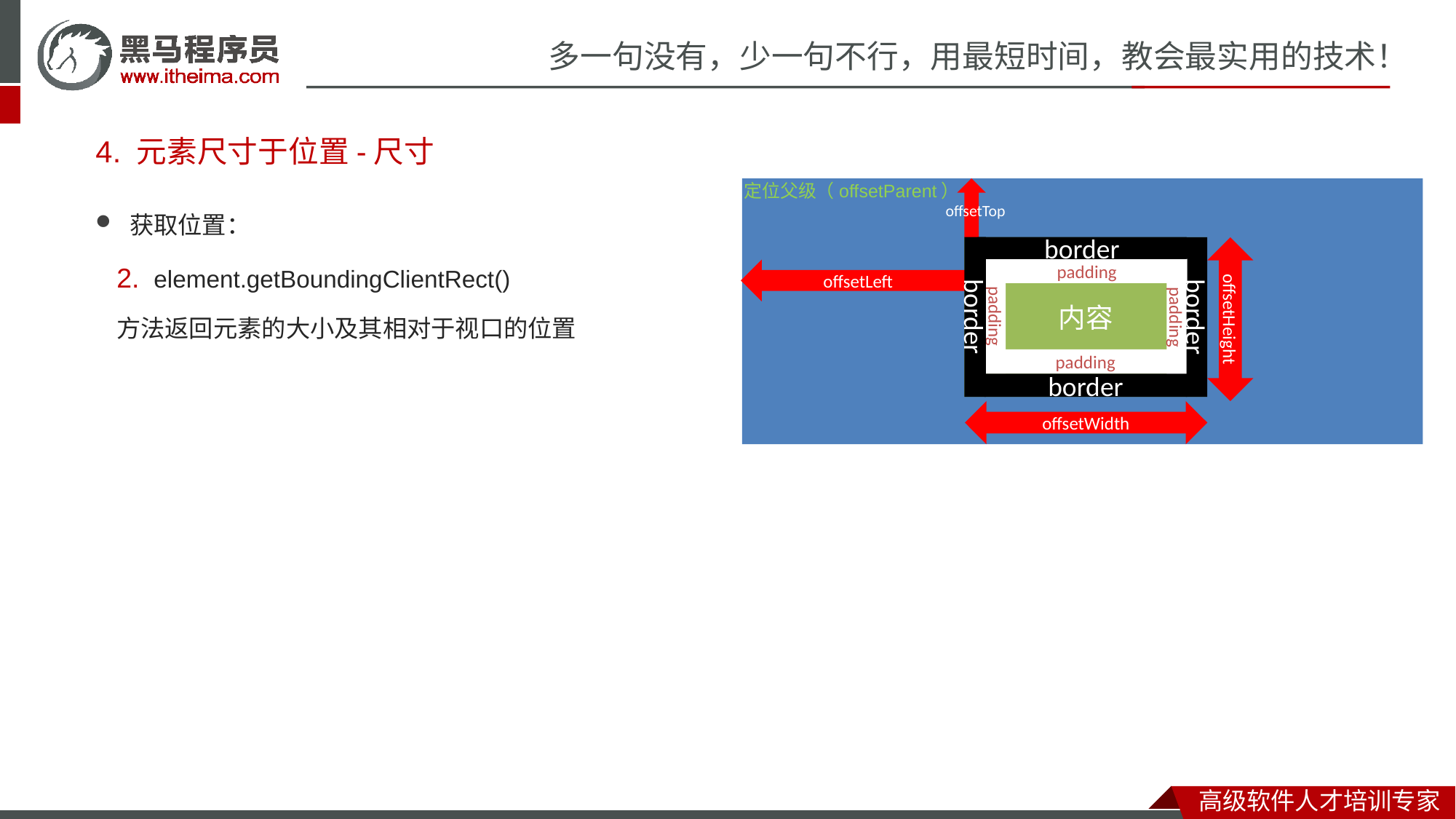

# 4. 元素尺寸于位置-尺寸
border
定位父级（offsetParent）

offsetTop
border
内容
border
offsetHeight
padding
padding
offsetLeft
padding
border
padding
offsetWidth
获取位置：
2.  element.getBoundingClientRect()
方法返回元素的大小及其相对于视口的位置